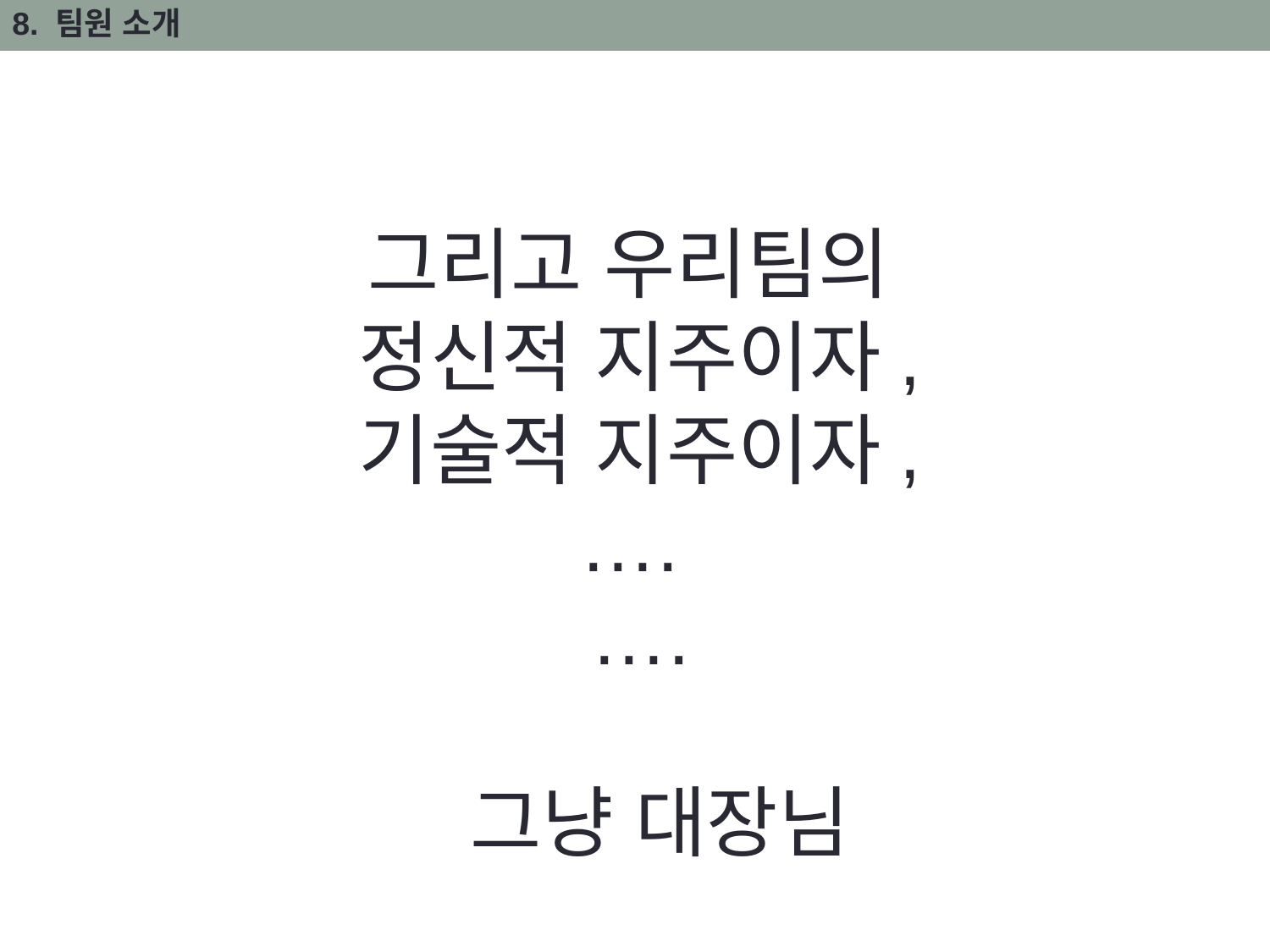

8. 팀원 소개
그리고 우리팀의
정신적 지주이자,
기술적 지주이자,
….
….
 그냥 대장님